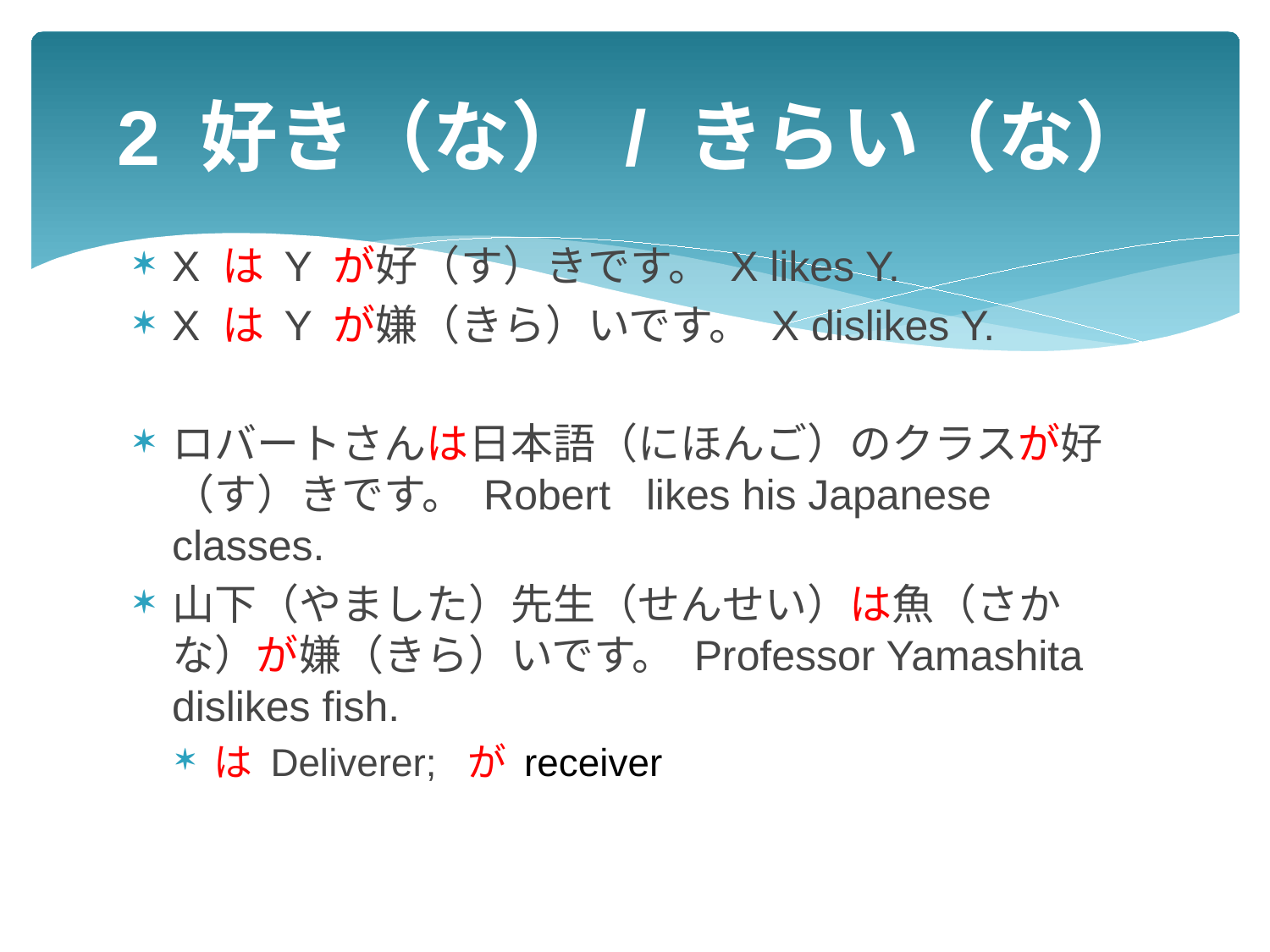

# 2 好き（な） / きらい（な）
X は Y が好（す）きです。 X likes Y.
X は Y が嫌（きら）いです。 X dislikes Y.

ロバートさんは日本語（にほんご）のクラスが好（す）きです。 Robert   likes his Japanese classes.
山下（やました）先生（せんせい）は魚（さかな）が嫌（きら）いです。 Professor Yamashita dislikes fish.
は Deliverer;  が receiver